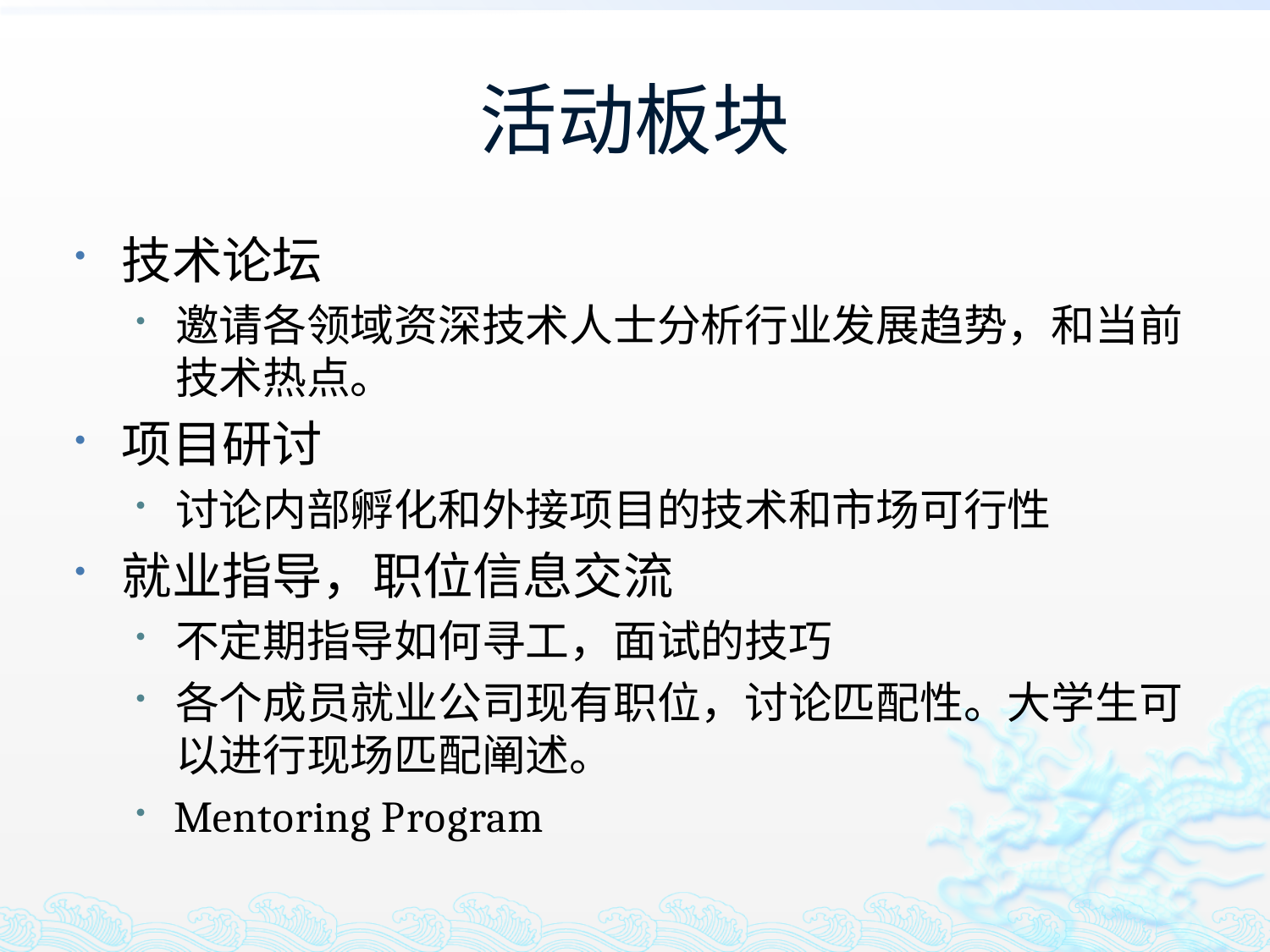

# 活动板块
技术论坛
邀请各领域资深技术人士分析行业发展趋势，和当前技术热点。
项目研讨
讨论内部孵化和外接项目的技术和市场可行性
就业指导，职位信息交流
不定期指导如何寻工，面试的技巧
各个成员就业公司现有职位，讨论匹配性。大学生可以进行现场匹配阐述。
Mentoring Program